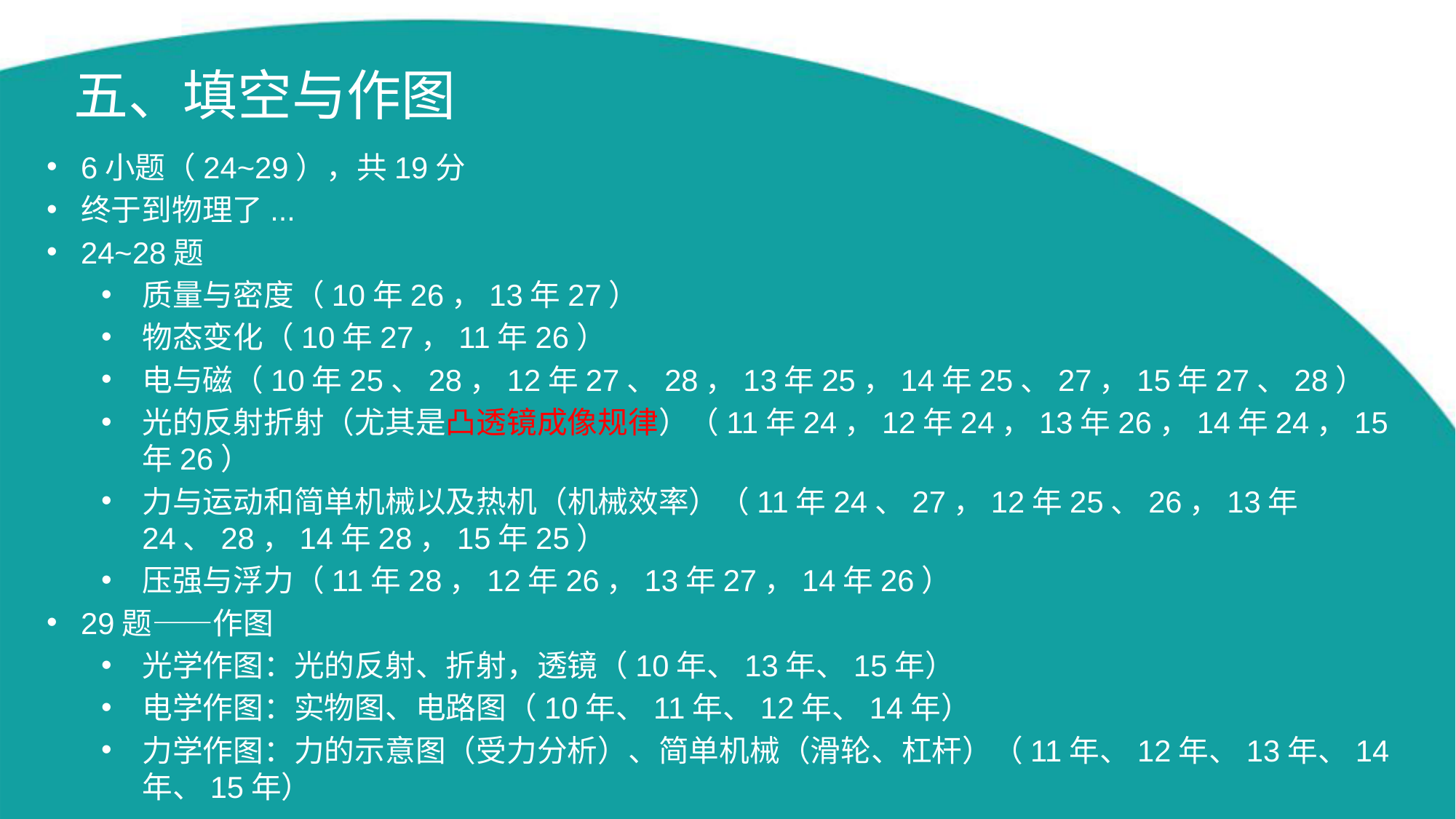

# 五、填空与作图
6小题（24~29），共19分
终于到物理了...
24~28题
质量与密度（10年26，13年27）
物态变化（10年27，11年26）
电与磁（10年25、28，12年27、28，13年25，14年25、27，15年27、28）
光的反射折射（尤其是凸透镜成像规律）（11年24，12年24，13年26，14年24，15年26）
力与运动和简单机械以及热机（机械效率）（11年24、27，12年25、26，13年24、28，14年28，15年25）
压强与浮力（11年28，12年26，13年27，14年26）
29题——作图
光学作图：光的反射、折射，透镜（10年、13年、15年）
电学作图：实物图、电路图（10年、11年、12年、14年）
力学作图：力的示意图（受力分析）、简单机械（滑轮、杠杆）（11年、12年、13年、14年、15年）